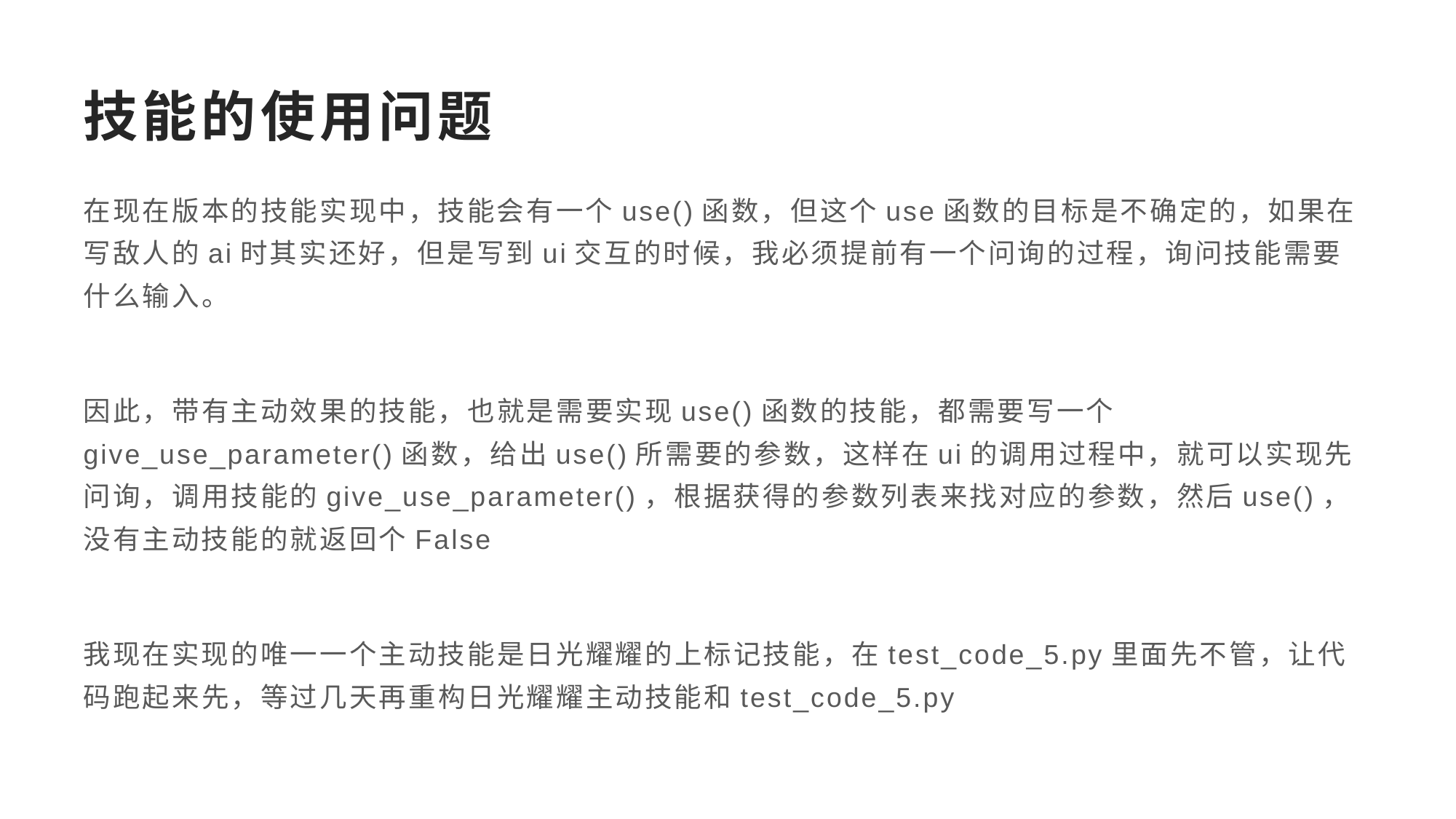

# 技能的使用问题
在现在版本的技能实现中，技能会有一个use()函数，但这个use函数的目标是不确定的，如果在写敌人的ai时其实还好，但是写到ui交互的时候，我必须提前有一个问询的过程，询问技能需要什么输入。

因此，带有主动效果的技能，也就是需要实现use()函数的技能，都需要写一个give_use_parameter()函数，给出use()所需要的参数，这样在ui的调用过程中，就可以实现先问询，调用技能的give_use_parameter()，根据获得的参数列表来找对应的参数，然后use()，没有主动技能的就返回个False

我现在实现的唯一一个主动技能是日光耀耀的上标记技能，在test_code_5.py里面先不管，让代码跑起来先，等过几天再重构日光耀耀主动技能和test_code_5.py